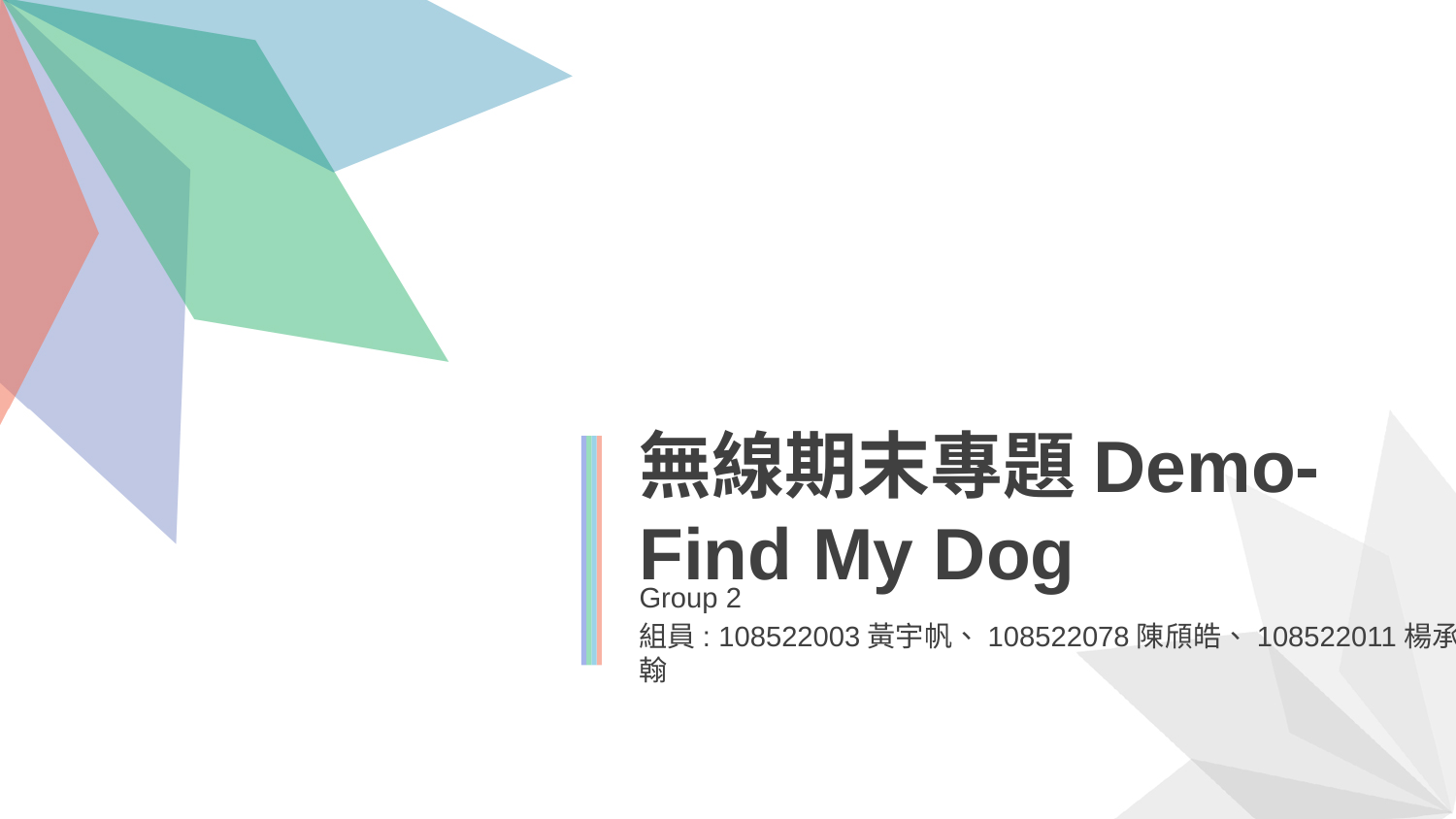

無線期末專題Demo-
Find My Dog

Group 2
組員: 108522003黃宇帆、108522078陳頎皓、108522011楊承翰